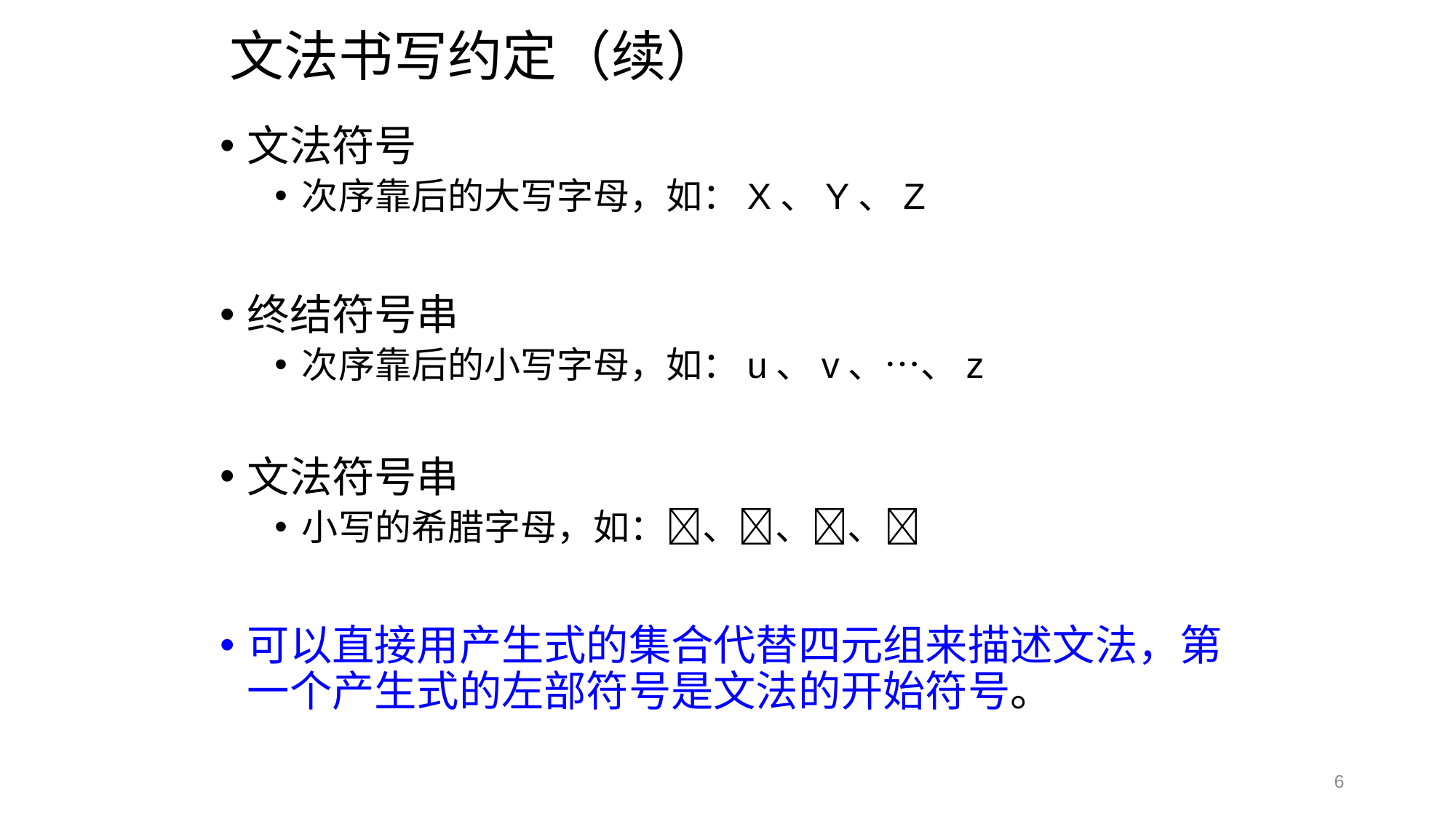

# 文法书写约定（续）
文法符号
次序靠后的大写字母，如：X、Y、Z

终结符号串
次序靠后的小写字母，如：u、v、…、z

文法符号串
小写的希腊字母，如：α、β、γ、δ

可以直接用产生式的集合代替四元组来描述文法，第一个产生式的左部符号是文法的开始符号。

6